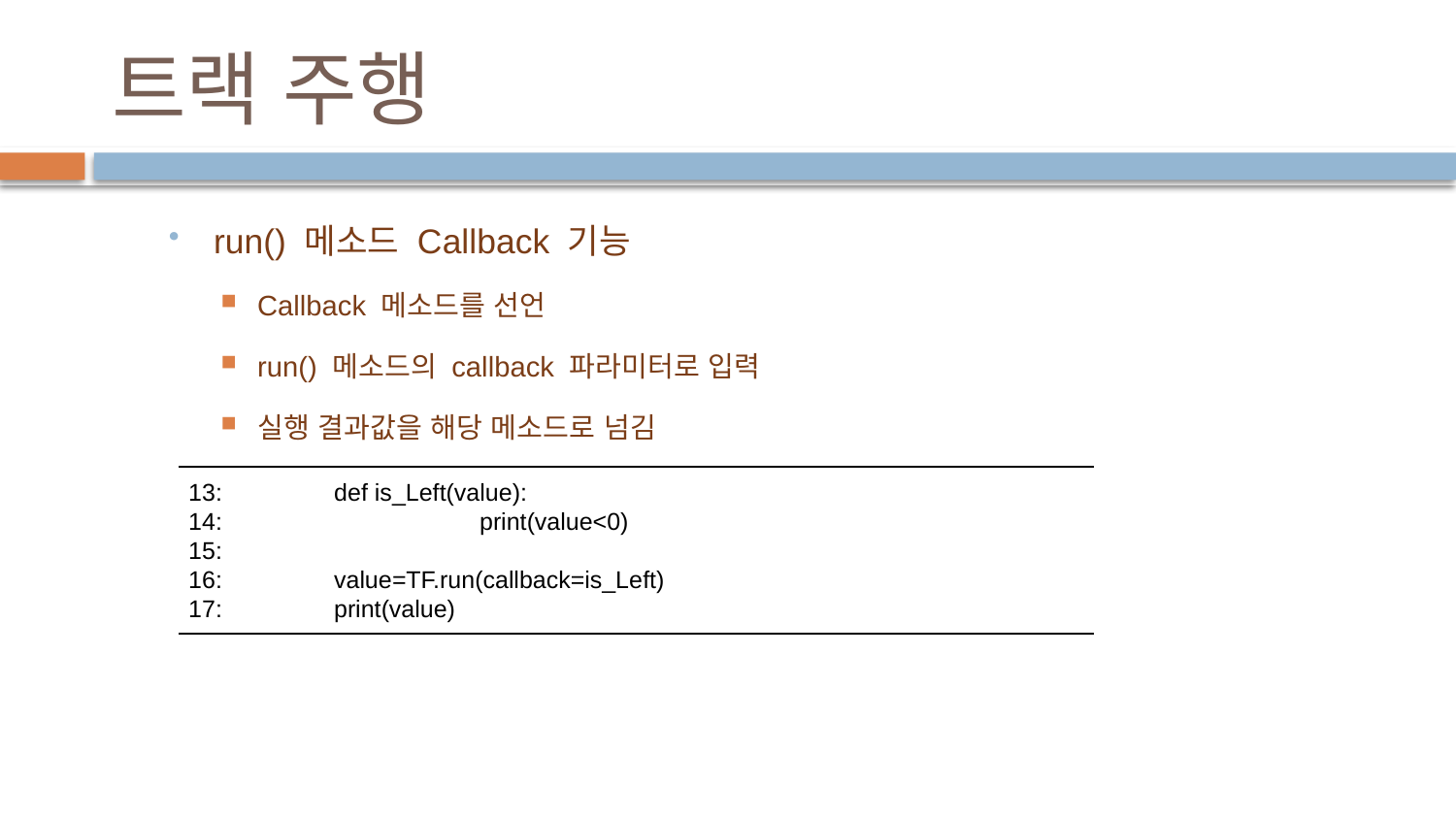

# 트랙 주행
run() 메소드 Callback 기능
Callback 메소드를 선언
run() 메소드의 callback 파라미터로 입력
실행 결과값을 해당 메소드로 넘김
| 13: def is\_Left(value): 14: print(value<0) 15: 16: value=TF.run(callback=is\_Left) 17: print(value) |
| --- |